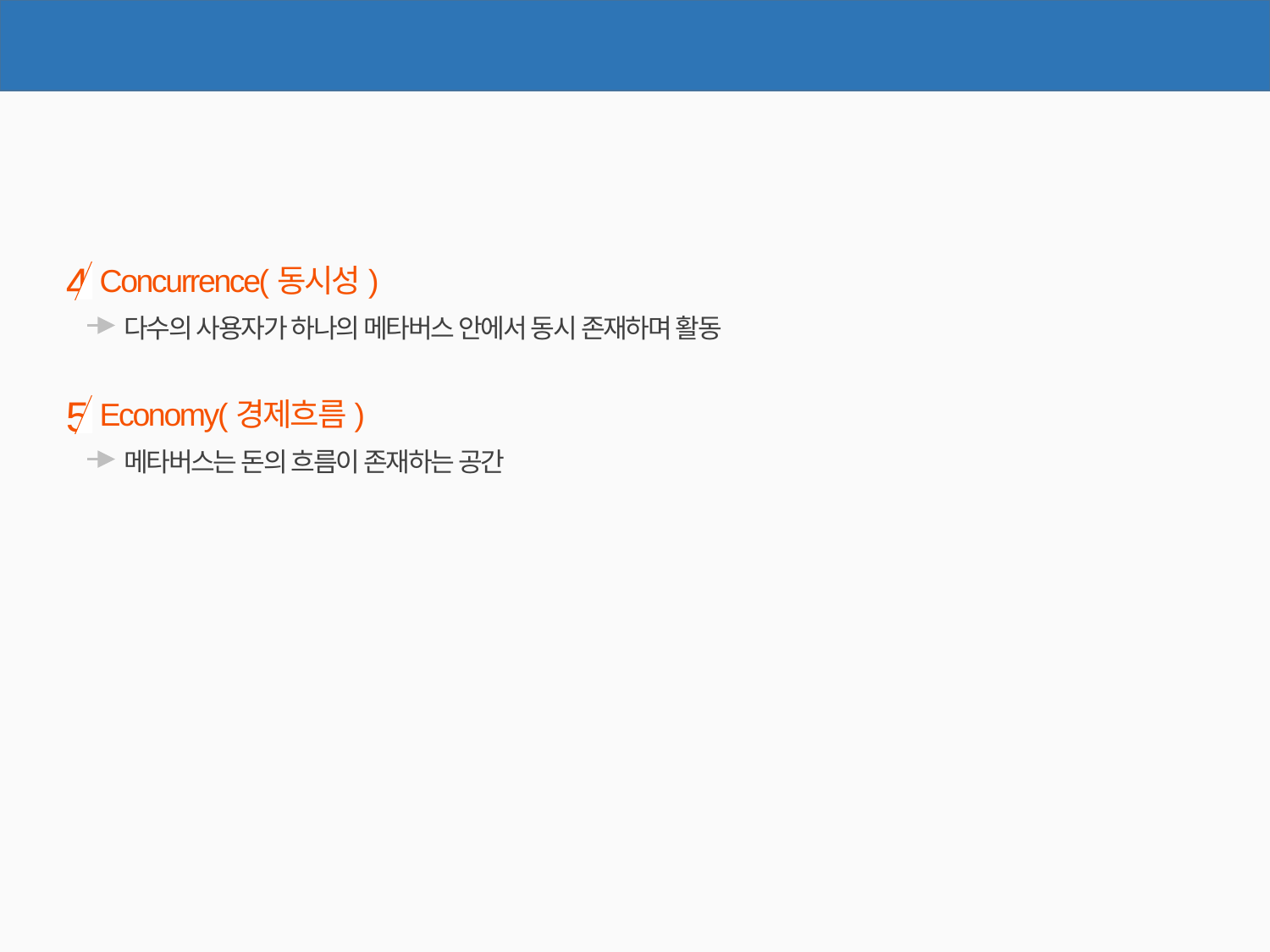

메타버스의 주요특징
4
Concurrence(동시성)

다수의 사용자가 하나의 메타버스 안에서 동시 존재하며 활동
5
Economy(경제흐름)

메타버스는 돈의 흐름이 존재하는 공간